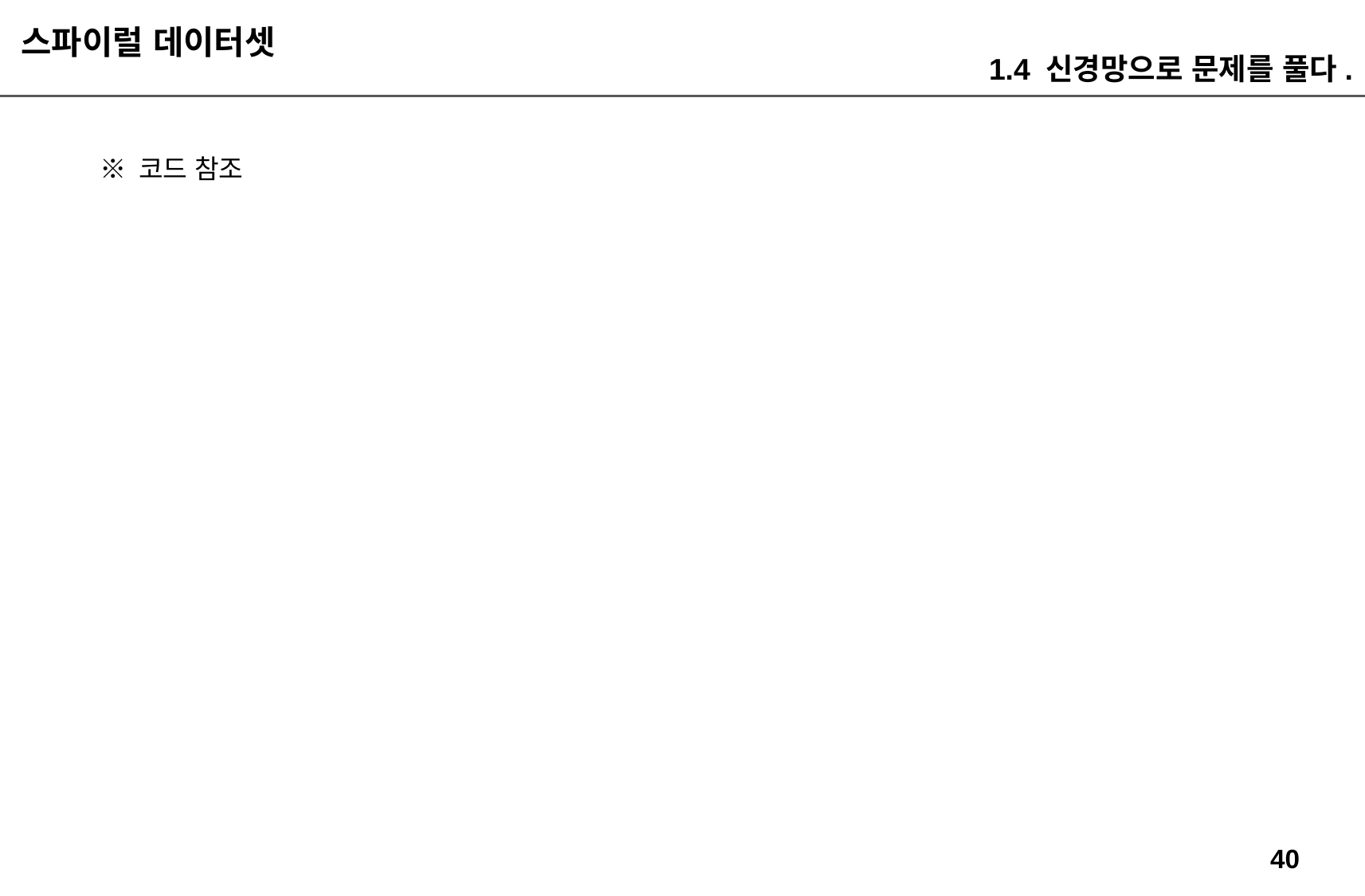

스파이럴 데이터셋
1.4 신경망으로 문제를 풀다.
※ 코드 참조